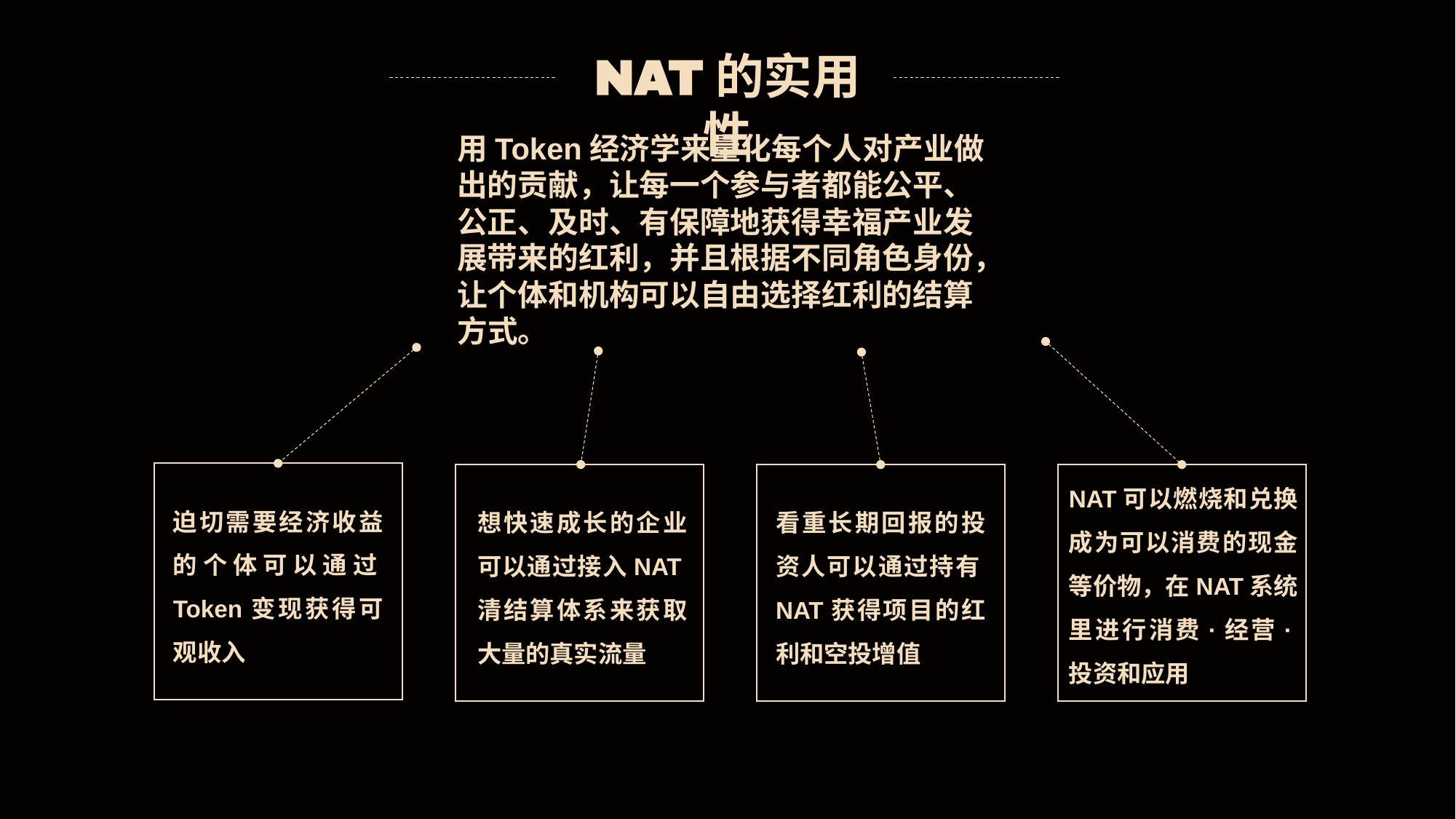

NAT的实用性
用Token经济学来量化每个人对产业做出的贡献，让每一个参与者都能公平、公正、及时、有保障地获得幸福产业发展带来的红利，并且根据不同角色身份，让个体和机构可以自由选择红利的结算方式。

NAT可以燃烧和兑换成为可以消费的现金等价物，在NAT系统里进行消费·经营·投资和应用

迫切需要经济收益的个体可以通过Token变现获得可观收入

想快速成长的企业可以通过接入NAT清结算体系来获取大量的真实流量

看重长期回报的投资人可以通过持有NAT获得项目的红利和空投增值